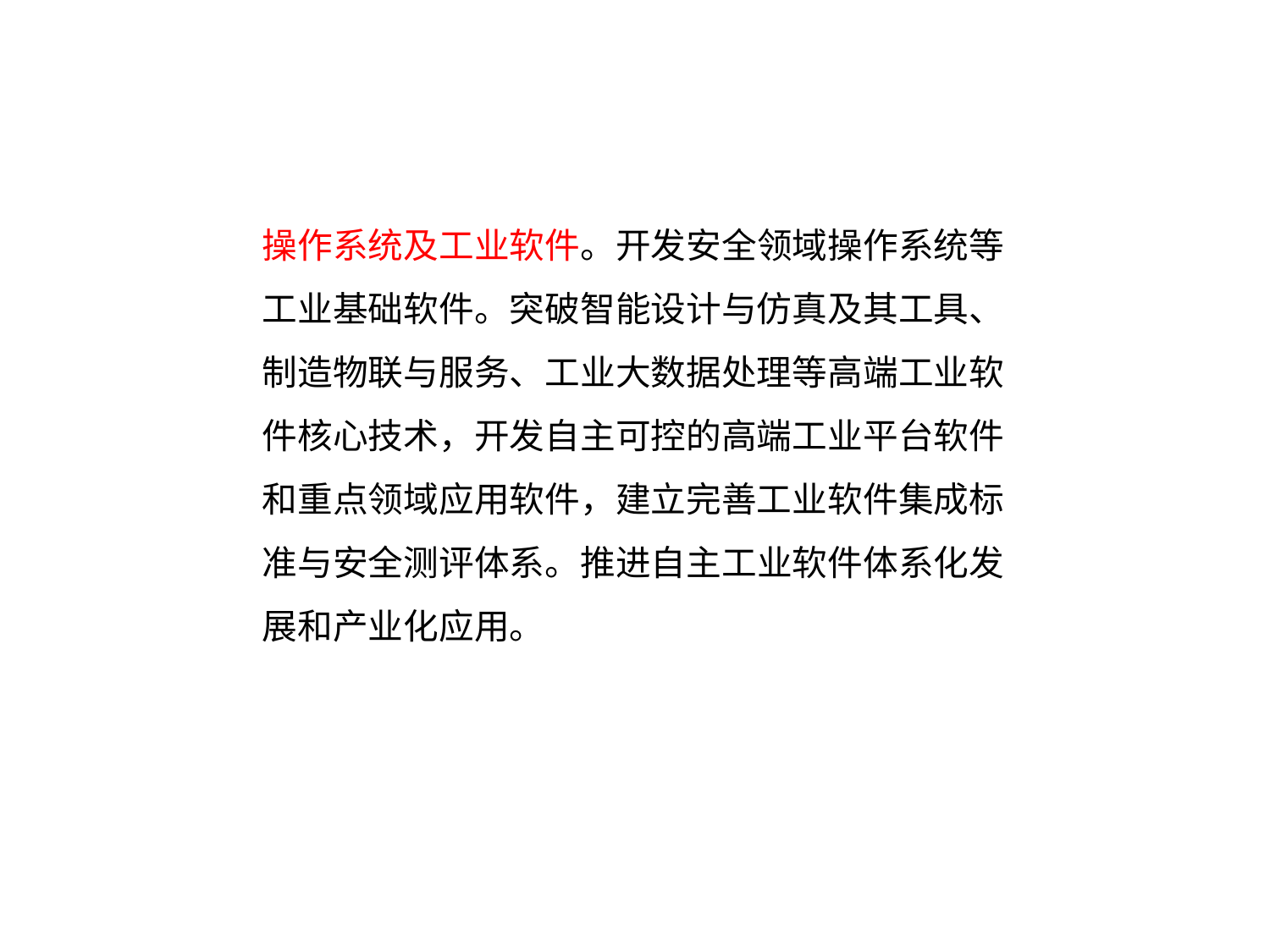

操作系统及工业软件。开发安全领域操作系统等工业基础软件。突破智能设计与仿真及其工具、制造物联与服务、工业大数据处理等高端工业软件核心技术，开发自主可控的高端工业平台软件和重点领域应用软件，建立完善工业软件集成标准与安全测评体系。推进自主工业软件体系化发展和产业化应用。